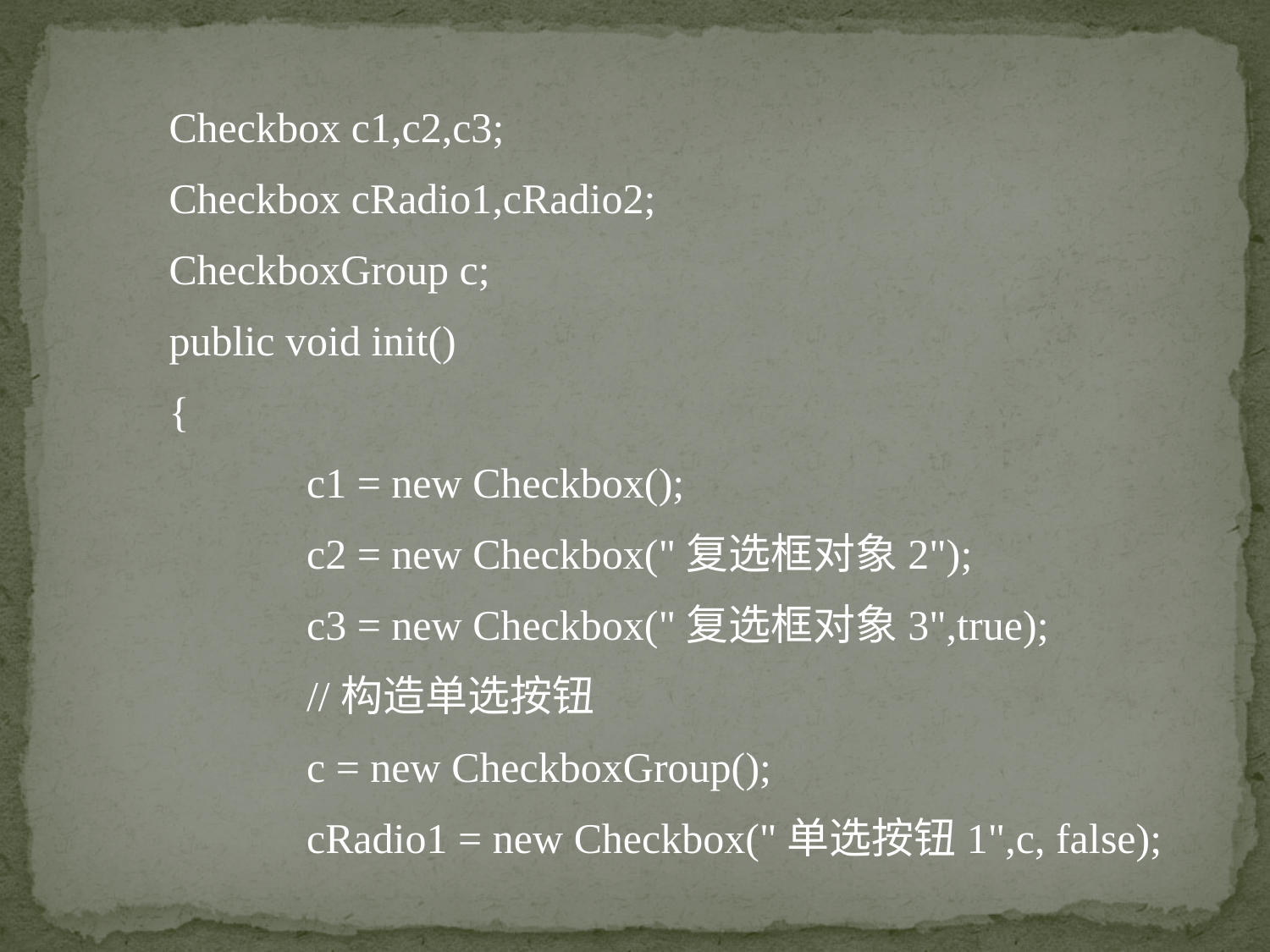

Checkbox c1,c2,c3;
	Checkbox cRadio1,cRadio2;
	CheckboxGroup c;
	public void init()
	{
		 c1 = new Checkbox();
		 c2 = new Checkbox("复选框对象2");
		 c3 = new Checkbox("复选框对象3",true);
          		 //构造单选按钮
		 c = new CheckboxGroup();
		 cRadio1 = new Checkbox("单选按钮1",c, false);